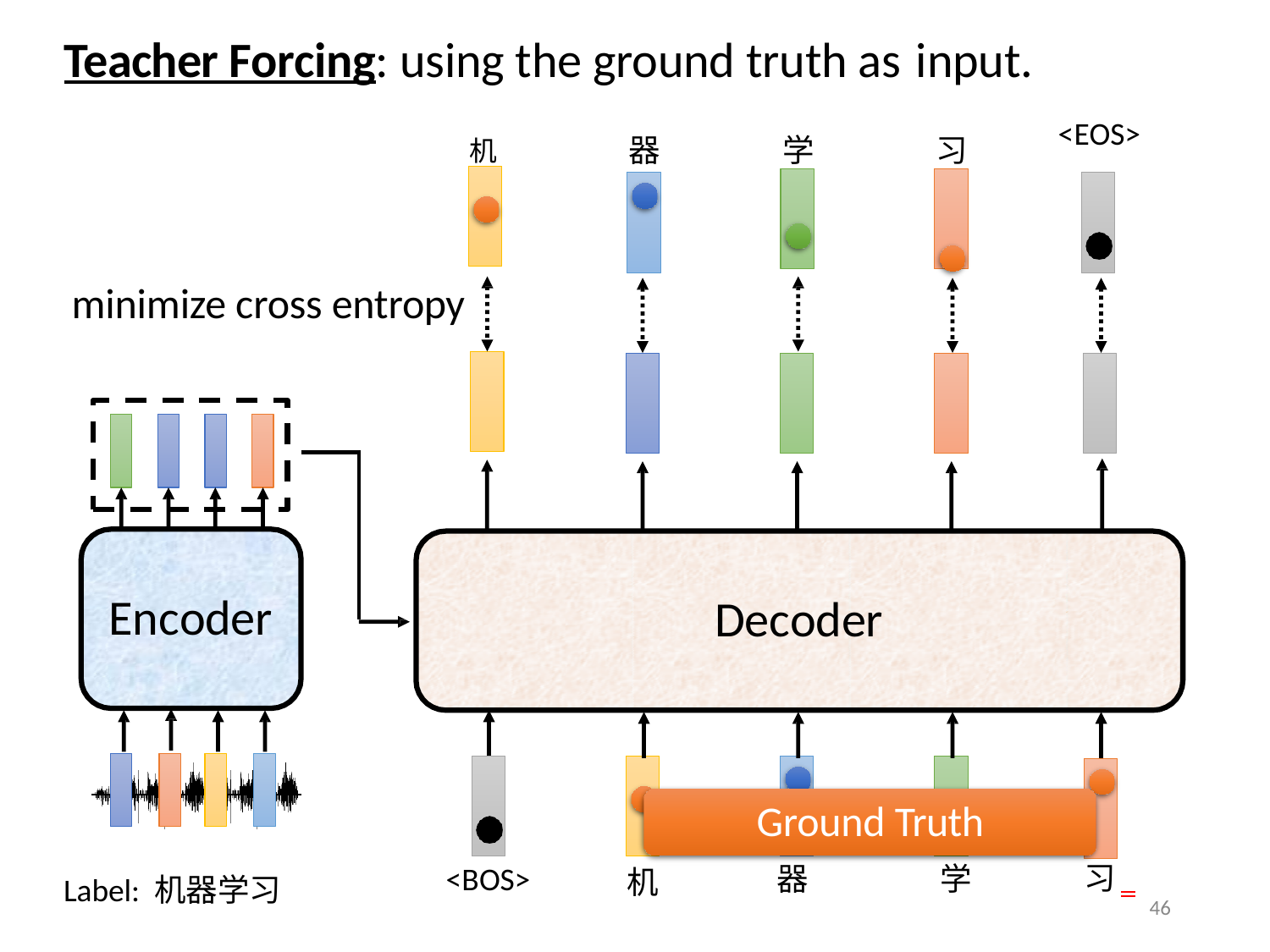

# Teacher Forcing: using the ground truth as input.
<EOS>
机	器	学	习

minimize cross entropy

Encoder
Decoder

Ground Truth
器	学

<BOS>
习
46
机
Label: 机器学习